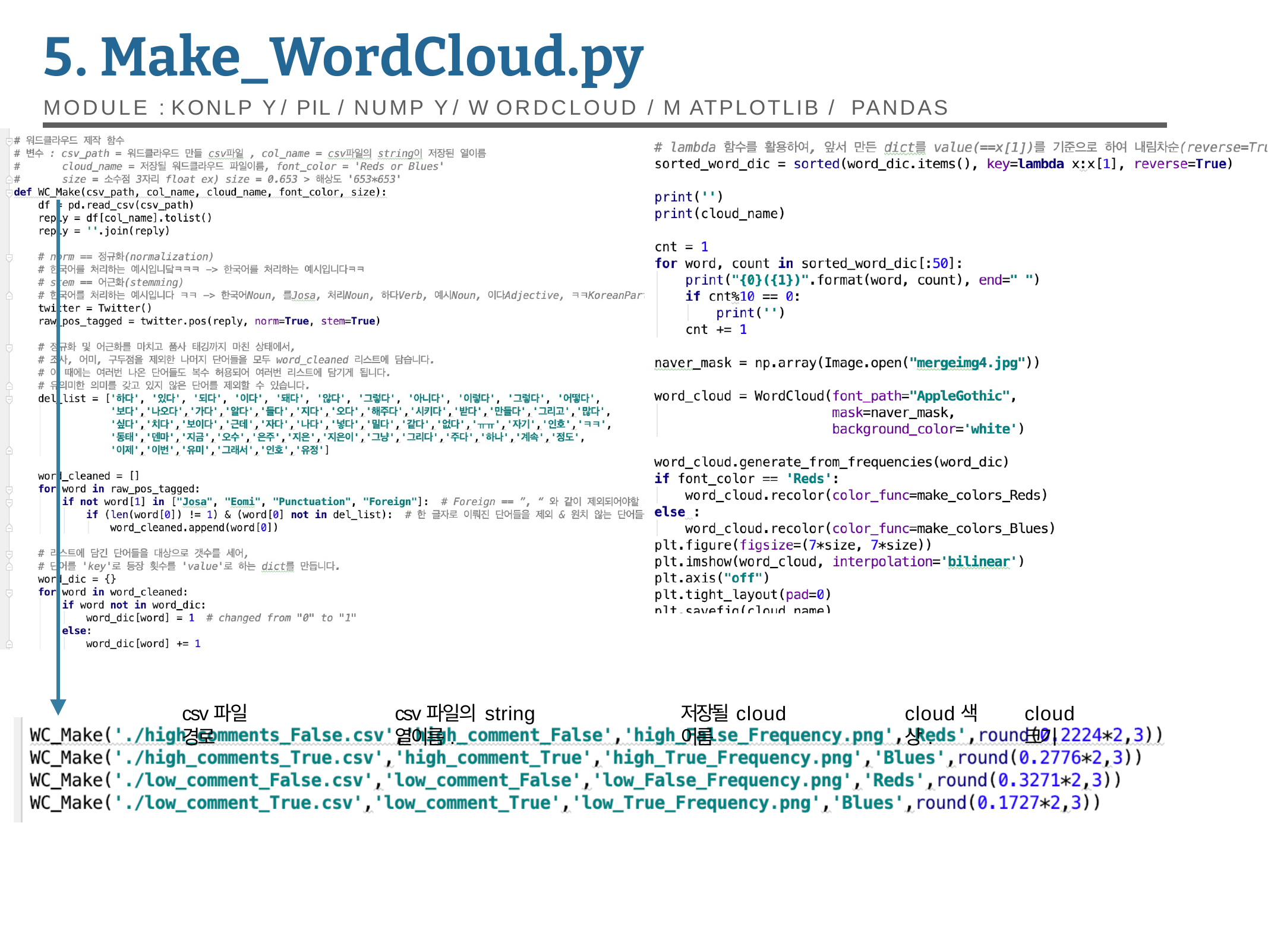

# 5. Make_WordCloud.py
MODULE : KONLP Y / PIL / NUMP Y / W ORDCLOUD / M ATPLOTLIB / PANDAS

csv파일 경로
csv파일의 string 열이름.
저장될 cloud 이름
cloud색상.
cloud크기